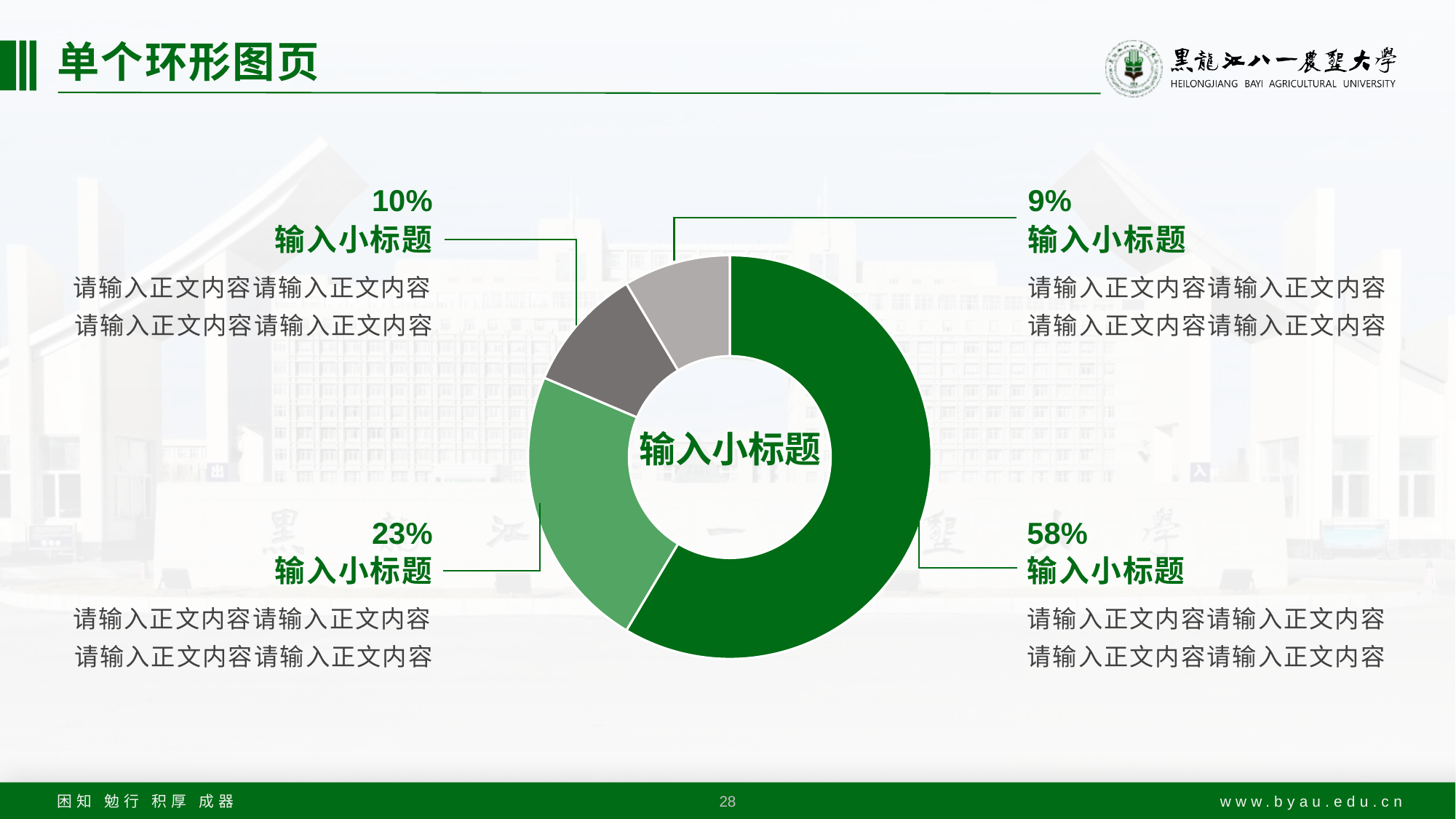

# 单个环形图页

### Chart: 输入小标题

| Category | 销售额 |
|---|---|
| 第一季度 | 8.2 |
| 第二季度 | 3.2 |
| 第三季度 | 1.4 |
| 第四季度 | 1.2 |
9%
10%
输入小标题
输入小标题

请输入正文内容请输入正文内容
请输入正文内容请输入正文内容
请输入正文内容请输入正文内容
请输入正文内容请输入正文内容

58%
23%
输入小标题
输入小标题
请输入正文内容请输入正文内容
请输入正文内容请输入正文内容
请输入正文内容请输入正文内容
请输入正文内容请输入正文内容
28